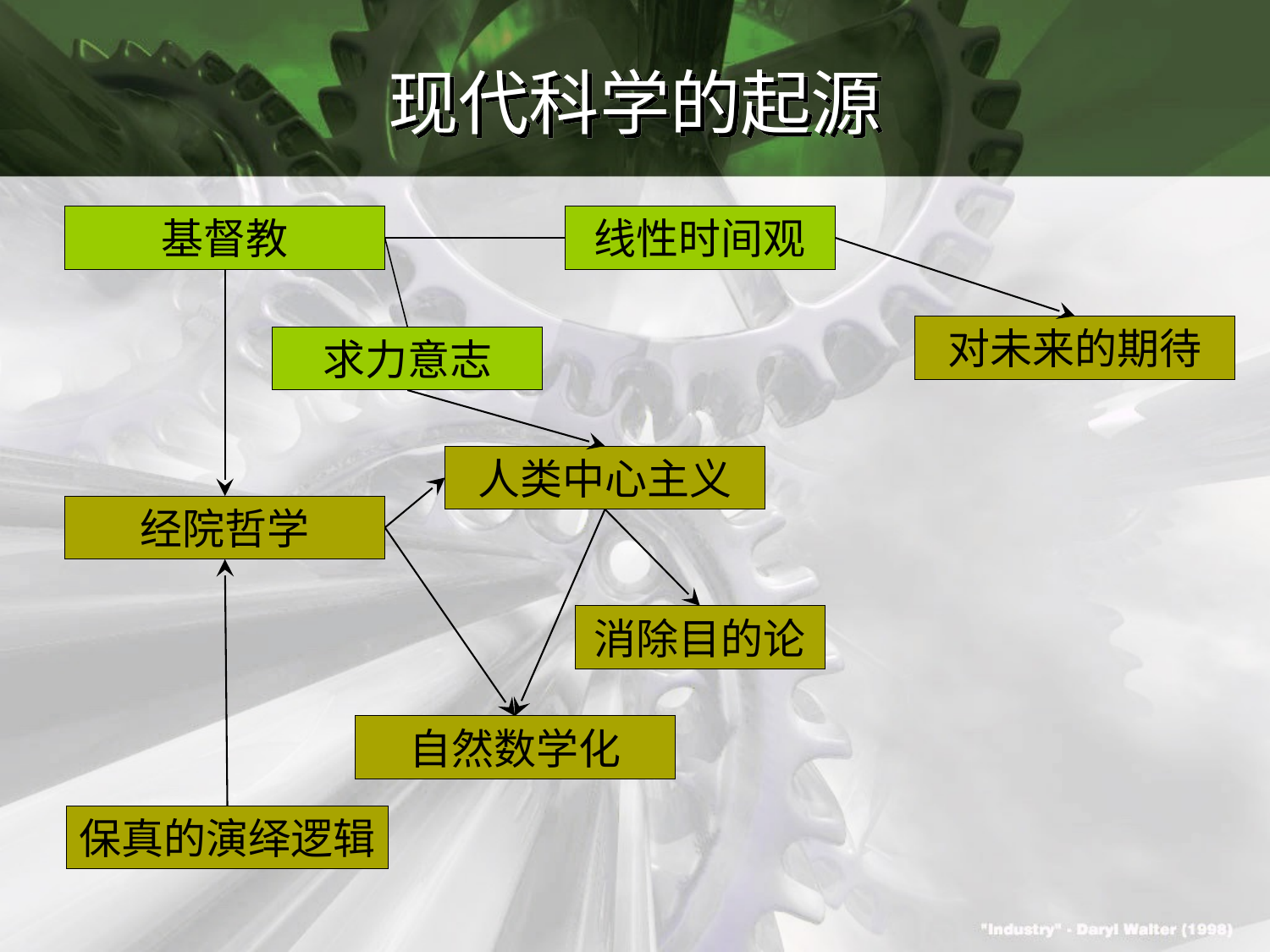

# 现代科学的起源
基督教
线性时间观
对未来的期待
求力意志
人类中心主义
经院哲学
消除目的论
自然数学化
保真的演绎逻辑